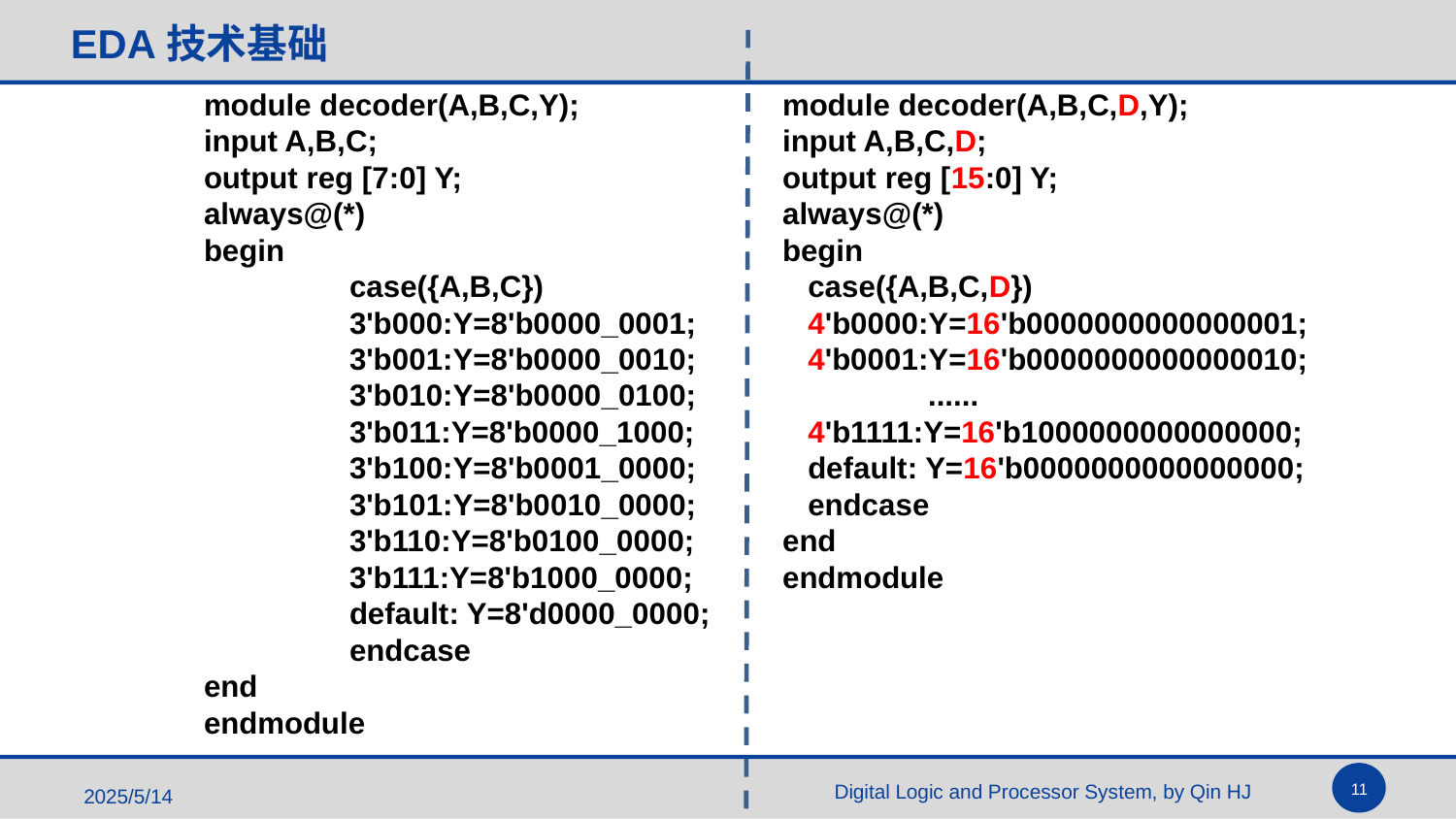

EDA技术基础
module decoder(A,B,C,D,Y);
input A,B,C,D;
output reg [15:0] Y;
always@(*)
begin
   case({A,B,C,D})
   4'b0000:Y=16'b0000000000000001;
   4'b0001:Y=16'b0000000000000010;
	......
   4'b1111:Y=16'b1000000000000000;
   default: Y=16'b0000000000000000;
   endcase
end
endmodule
module decoder(A,B,C,Y);
input A,B,C;
output reg [7:0] Y;
always@(*)
begin
	case({A,B,C})
	3'b000:Y=8'b0000_0001;
	3'b001:Y=8'b0000_0010;
	3'b010:Y=8'b0000_0100;
	3'b011:Y=8'b0000_1000;
	3'b100:Y=8'b0001_0000;
	3'b101:Y=8'b0010_0000;
	3'b110:Y=8'b0100_0000;
	3'b111:Y=8'b1000_0000;
	default: Y=8'd0000_0000;
	endcase
end
endmodule
11
2025/5/14